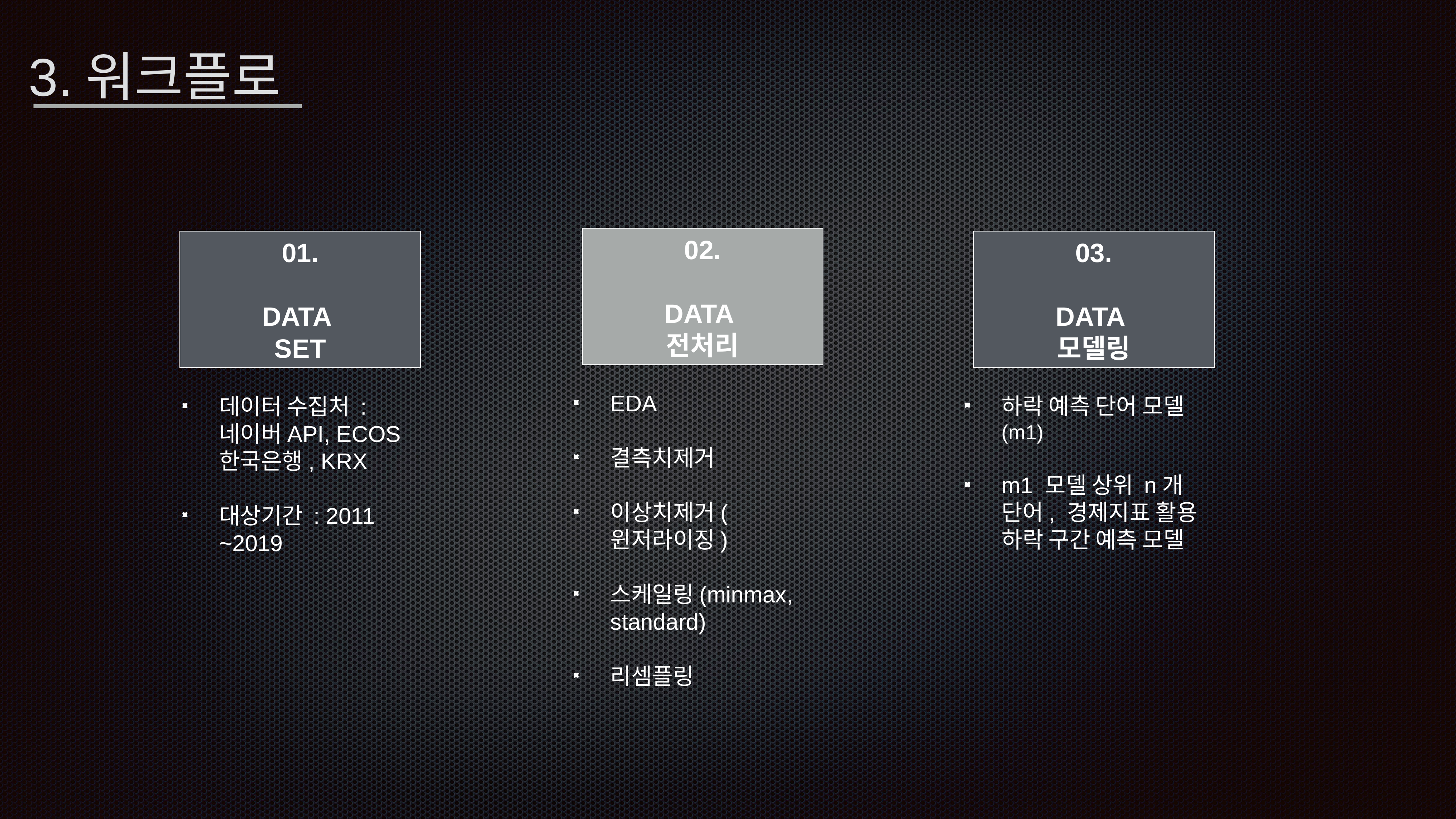

# 3.워크플로

02.

Data
전처리

01.

Data
set

03.

Data
모델링
EDA

결측치제거

이상치제거(윈저라이징)

스케일링(minmax, standard)

리셈플링
하락 예측 단어 모델 (m1)

m1 모델 상위 n개 단어, 경제지표 활용 하락 구간 예측 모델
데이터 수집처 : 네이버API, ECOS한국은행, KRX

대상기간 : 2011 ~2019